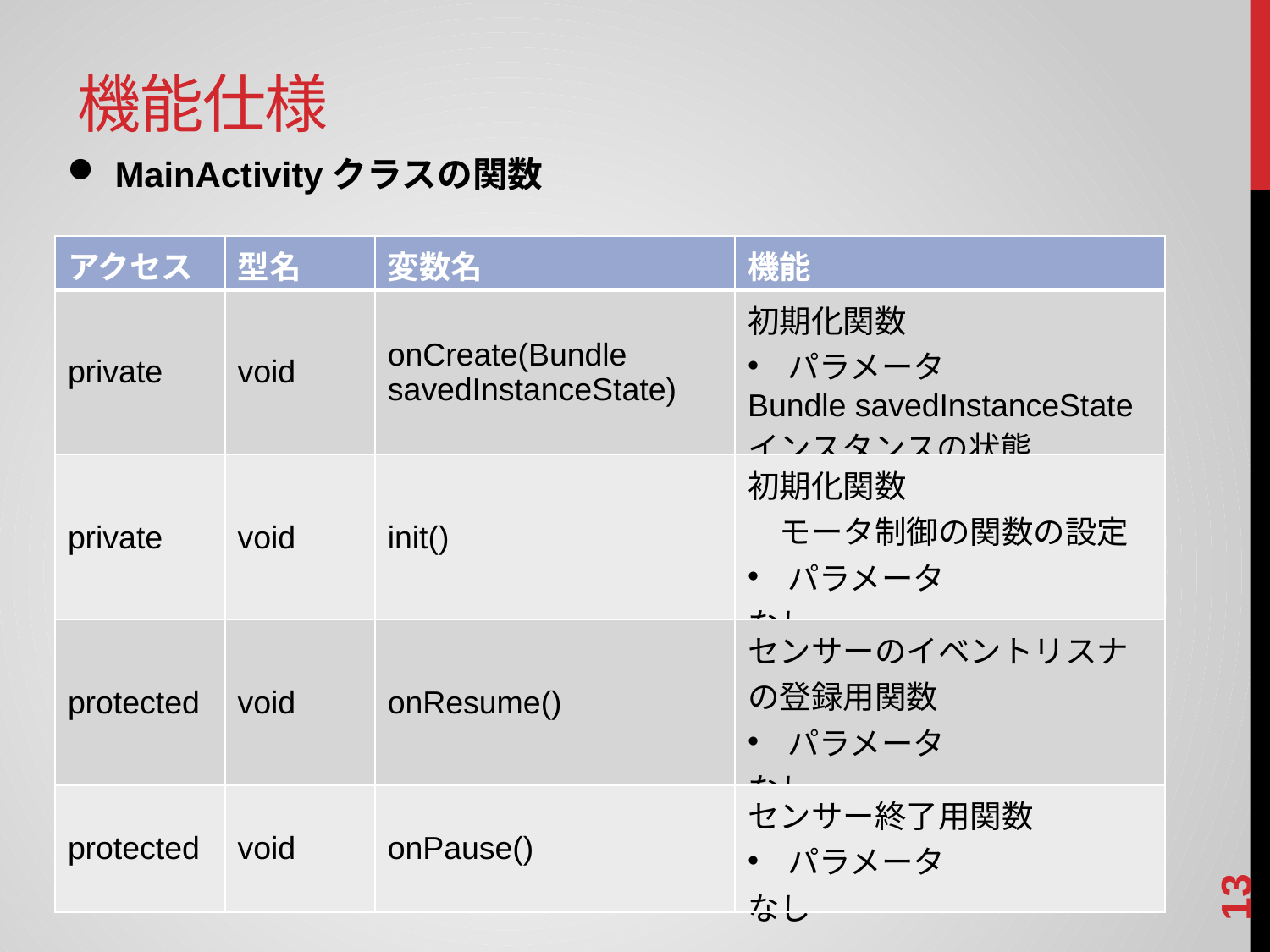

# 機能仕様
MainActivityクラスの関数

| アクセス | 型名 | 変数名 | 機能 |
| --- | --- | --- | --- |
| private | void | onCreate(Bundle savedInstanceState) | 初期化関数 パラメータ Bundle savedInstanceState インスタンスの状態 |
| private | void | init() | 初期化関数 　モータ制御の関数の設定 パラメータ なし |
| protected | void | onResume() | センサーのイベントリスナの登録用関数 パラメータ なし |
| protected | void | onPause() | センサー終了用関数 パラメータ なし |
13